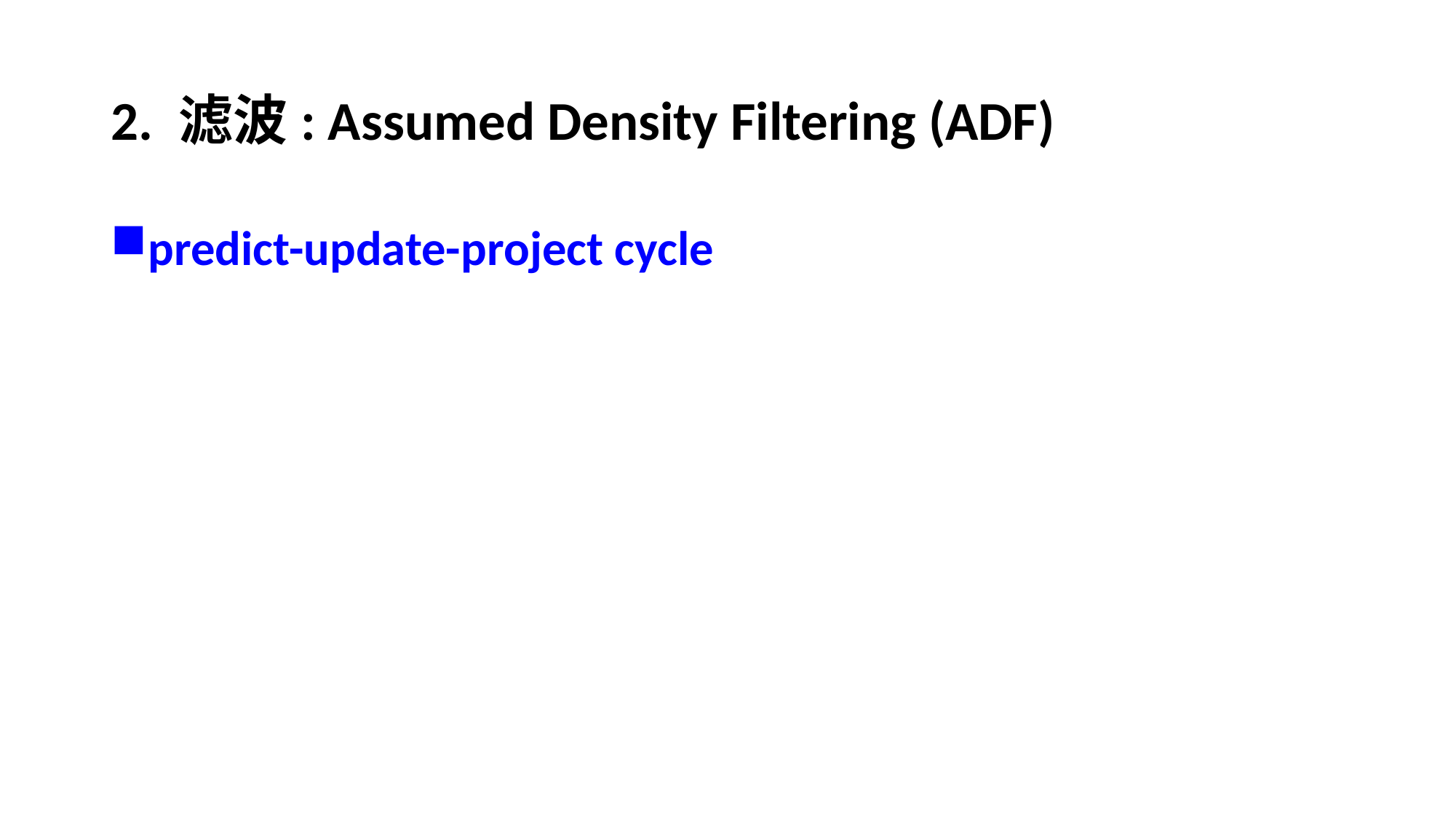

# 2. 滤波: Assumed Density Filtering (ADF)
predict-update-project cycle